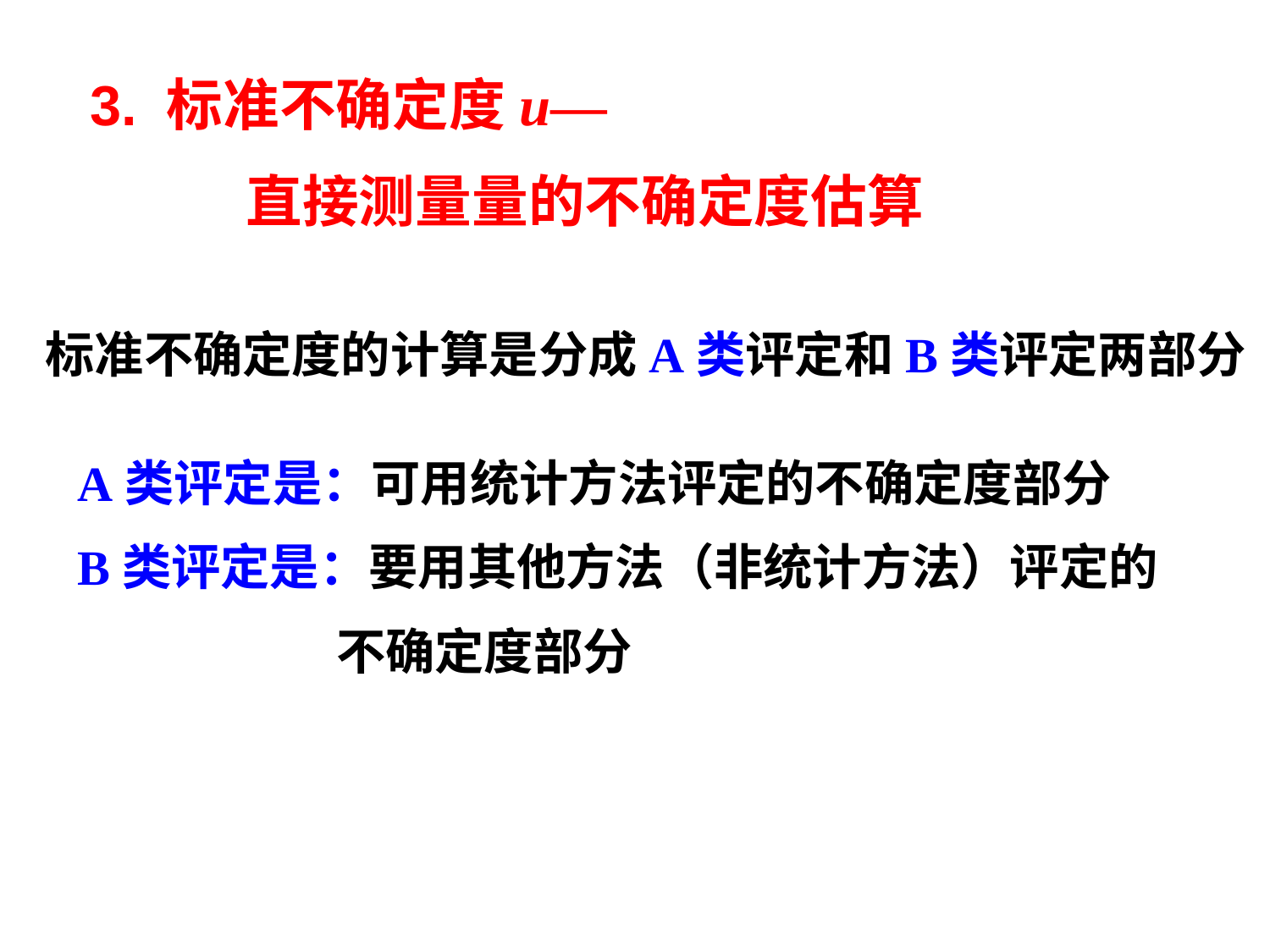

3. 标准不确定度u—
           直接测量量的不确定度估算
标准不确定度的计算是分成A类评定和B类评定两部分
A类评定是：可用统计方法评定的不确定度部分
B类评定是：要用其他方法（非统计方法）评定的
                      不确定度部分